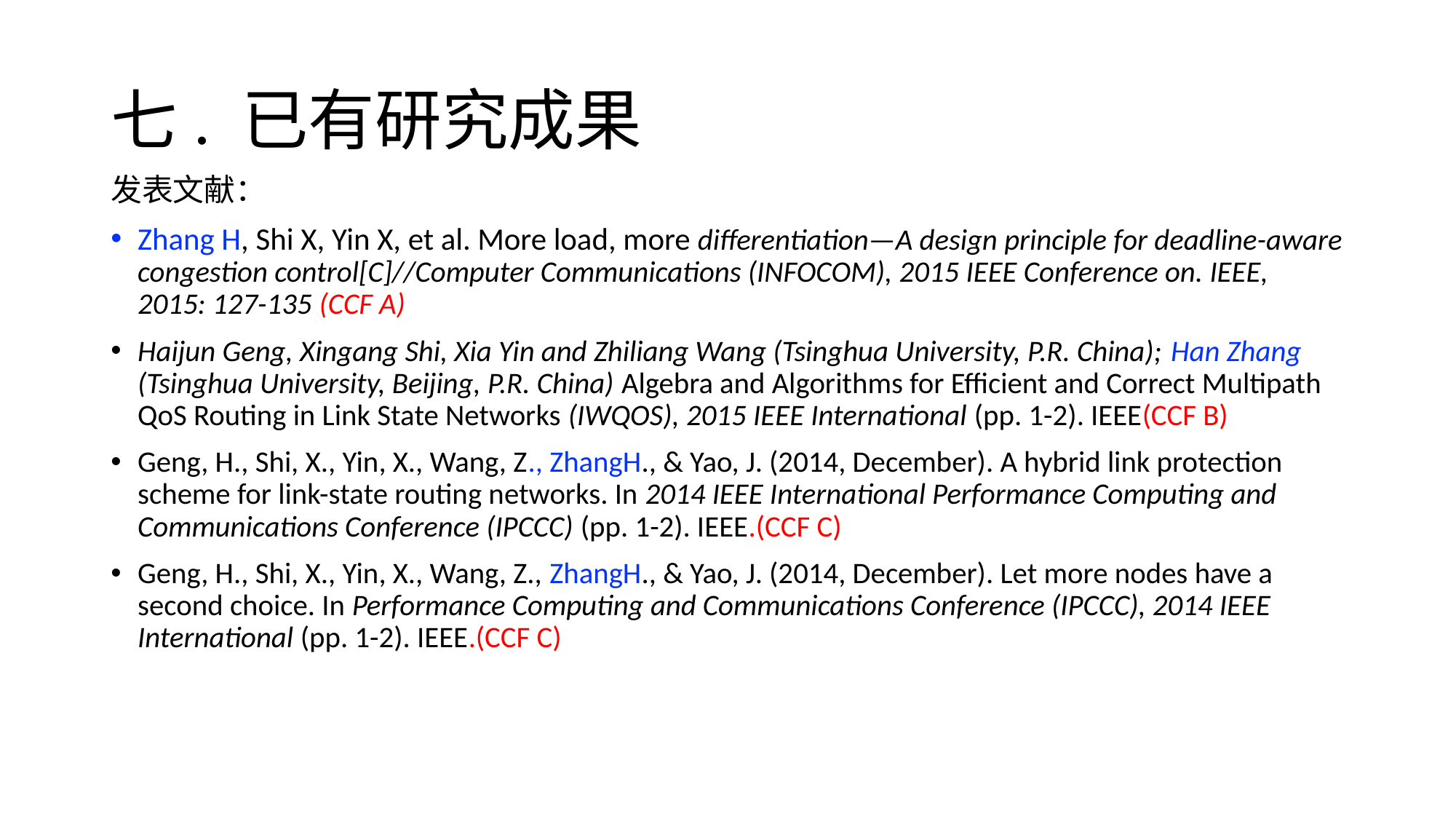

# 七. 已有研究成果
发表文献：
Zhang H, Shi X, Yin X, et al. More load, more differentiation—A design principle for deadline-aware congestion control[C]//Computer Communications (INFOCOM), 2015 IEEE Conference on. IEEE, 2015: 127-135 (CCF A)
Haijun Geng, Xingang Shi, Xia Yin and Zhiliang Wang (Tsinghua University, P.R. China); Han Zhang (Tsinghua University, Beijing, P.R. China) Algebra and Algorithms for Efficient and Correct Multipath QoS Routing in Link State Networks (IWQOS), 2015 IEEE International (pp. 1-2). IEEE(CCF B)
Geng, H., Shi, X., Yin, X., Wang, Z., ZhangH., & Yao, J. (2014, December). A hybrid link protection scheme for link-state routing networks. In 2014 IEEE International Performance Computing and Communications Conference (IPCCC) (pp. 1-2). IEEE.(CCF C)
Geng, H., Shi, X., Yin, X., Wang, Z., ZhangH., & Yao, J. (2014, December). Let more nodes have a second choice. In Performance Computing and Communications Conference (IPCCC), 2014 IEEE International (pp. 1-2). IEEE.(CCF C)